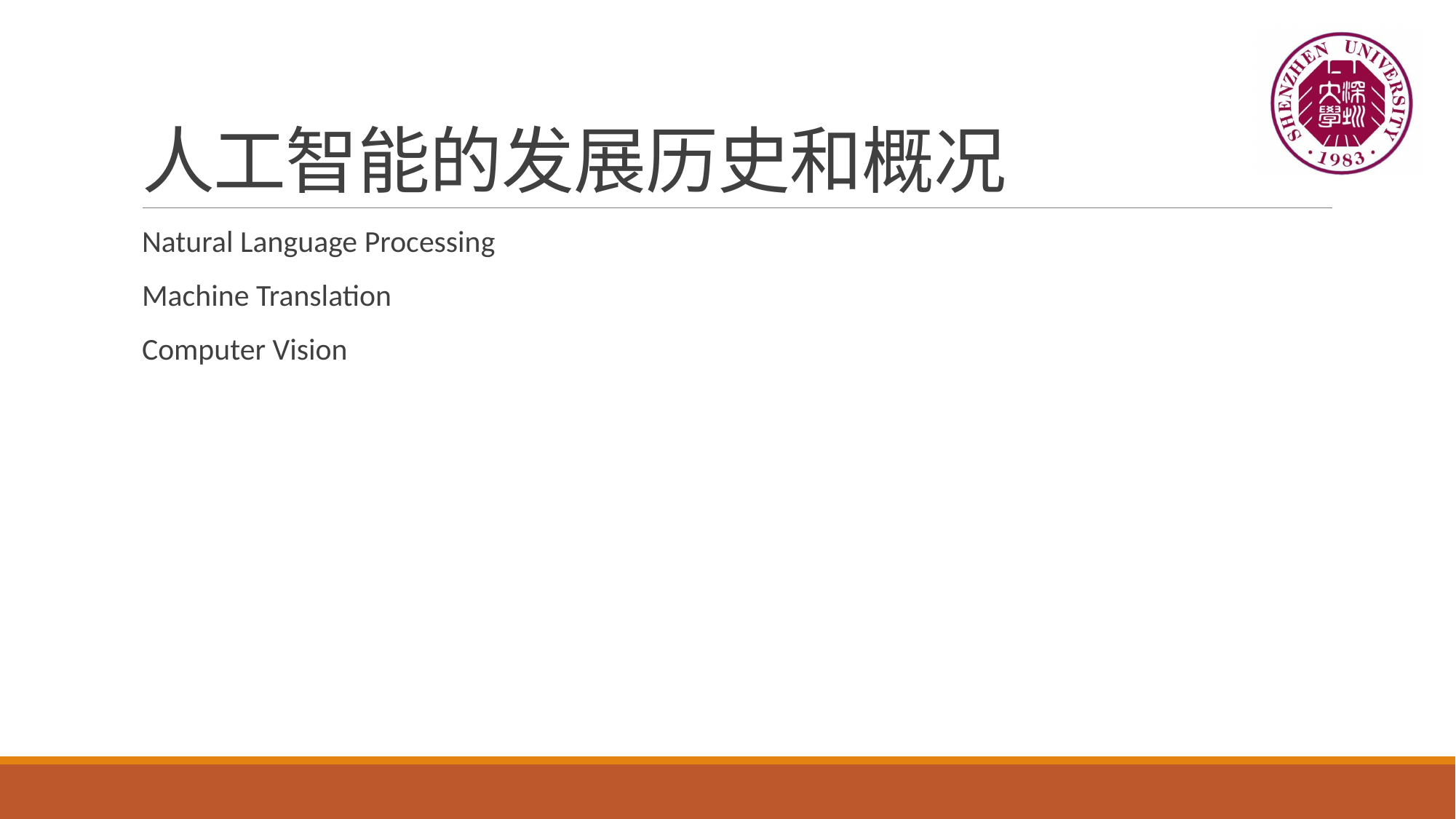

# 人工智能的发展历史和概况
Natural Language Processing
Machine Translation
Computer Vision